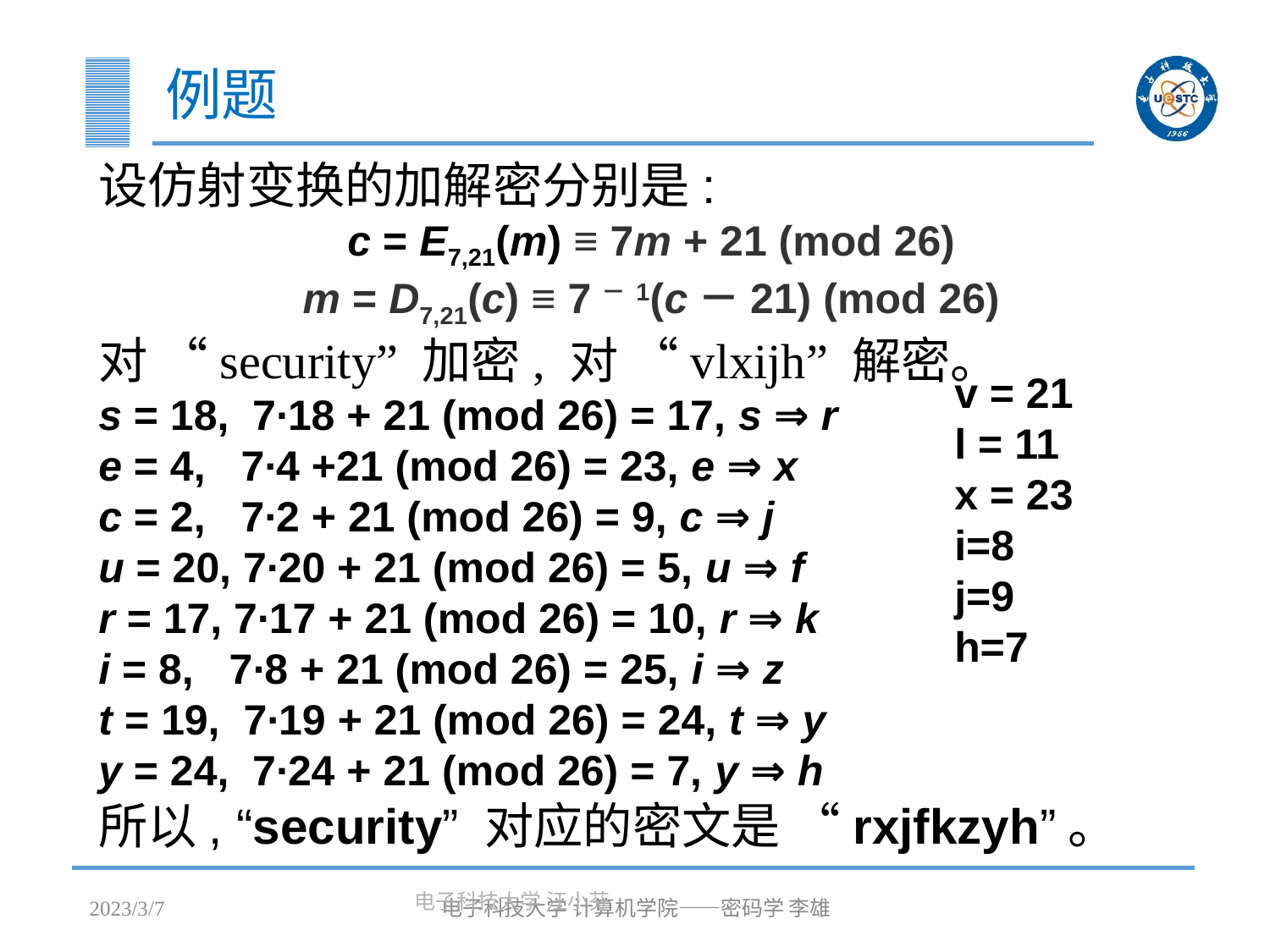

# 例题
设仿射变换的加解密分别是:
c = E7,21(m) ≡ 7m + 21 (mod 26)
m = D7,21(c) ≡ 7－1(c－21) (mod 26)
对 “security” 加密, 对 “vlxijh” 解密。
s = 18,  7∙18 + 21 (mod 26) = 17, s ⇒ r
e = 4,   7∙4 +21 (mod 26) = 23, e ⇒ x
c = 2,   7∙2 + 21 (mod 26) = 9, c ⇒ j
u = 20, 7∙20 + 21 (mod 26) = 5, u ⇒ f
r = 17, 7∙17 + 21 (mod 26) = 10, r ⇒ k
i = 8,   7∙8 + 21 (mod 26) = 25, i ⇒ z
t = 19,  7∙19 + 21 (mod 26) = 24, t ⇒ y
y = 24,  7∙24 + 21 (mod 26) = 7, y ⇒ h
所以, “security” 对应的密文是 “rxjfkzyh”。
v = 21
l = 11
x = 23
i=8
j=9
h=7
2023/3/7
电子科技大学 汪小芬
电子科技大学 计算机学院——密码学 李雄